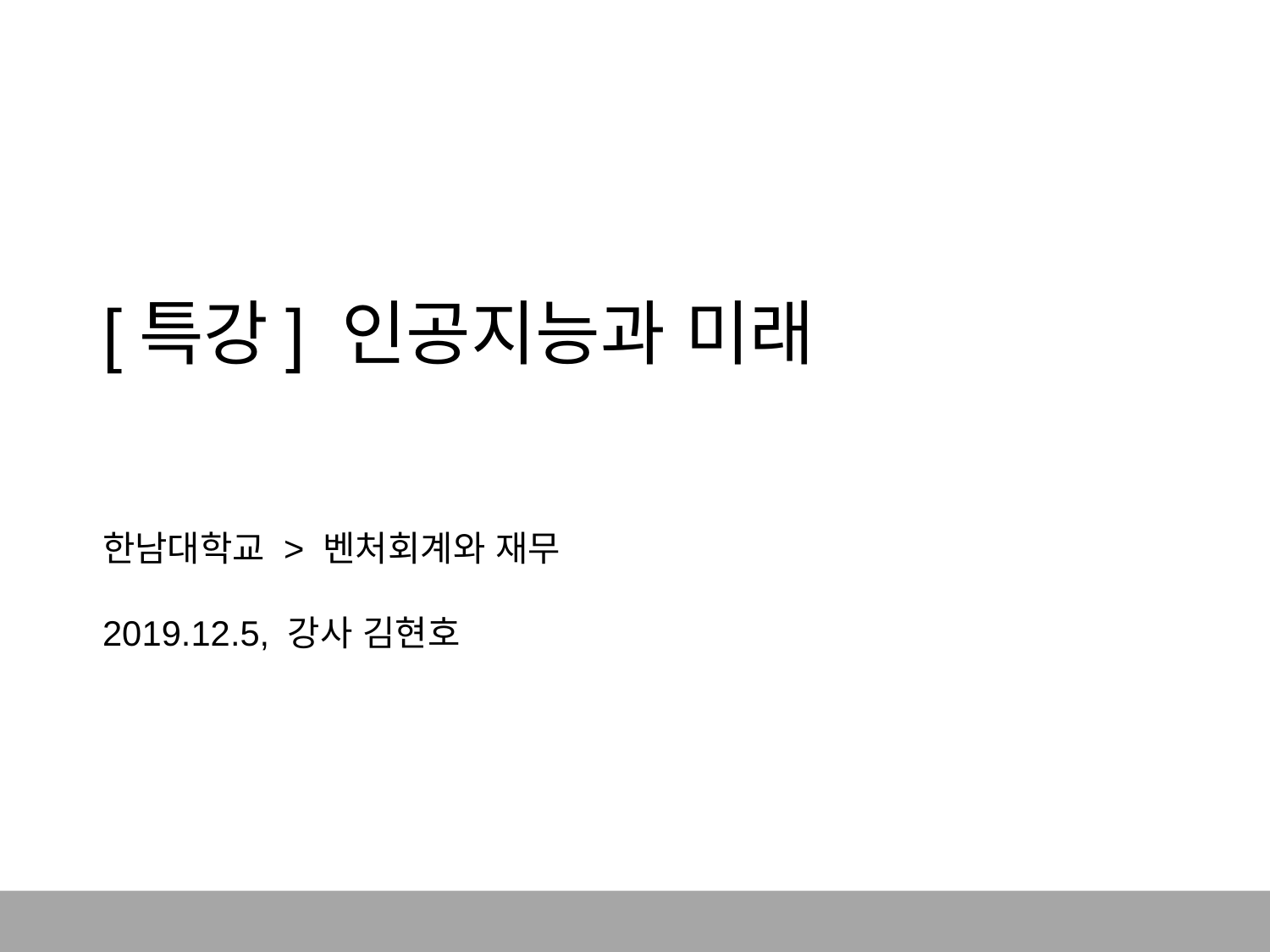

# [특강] 인공지능과 미래 한남대학교 > 벤처회계와 재무 2019.12.5, 강사 김현호